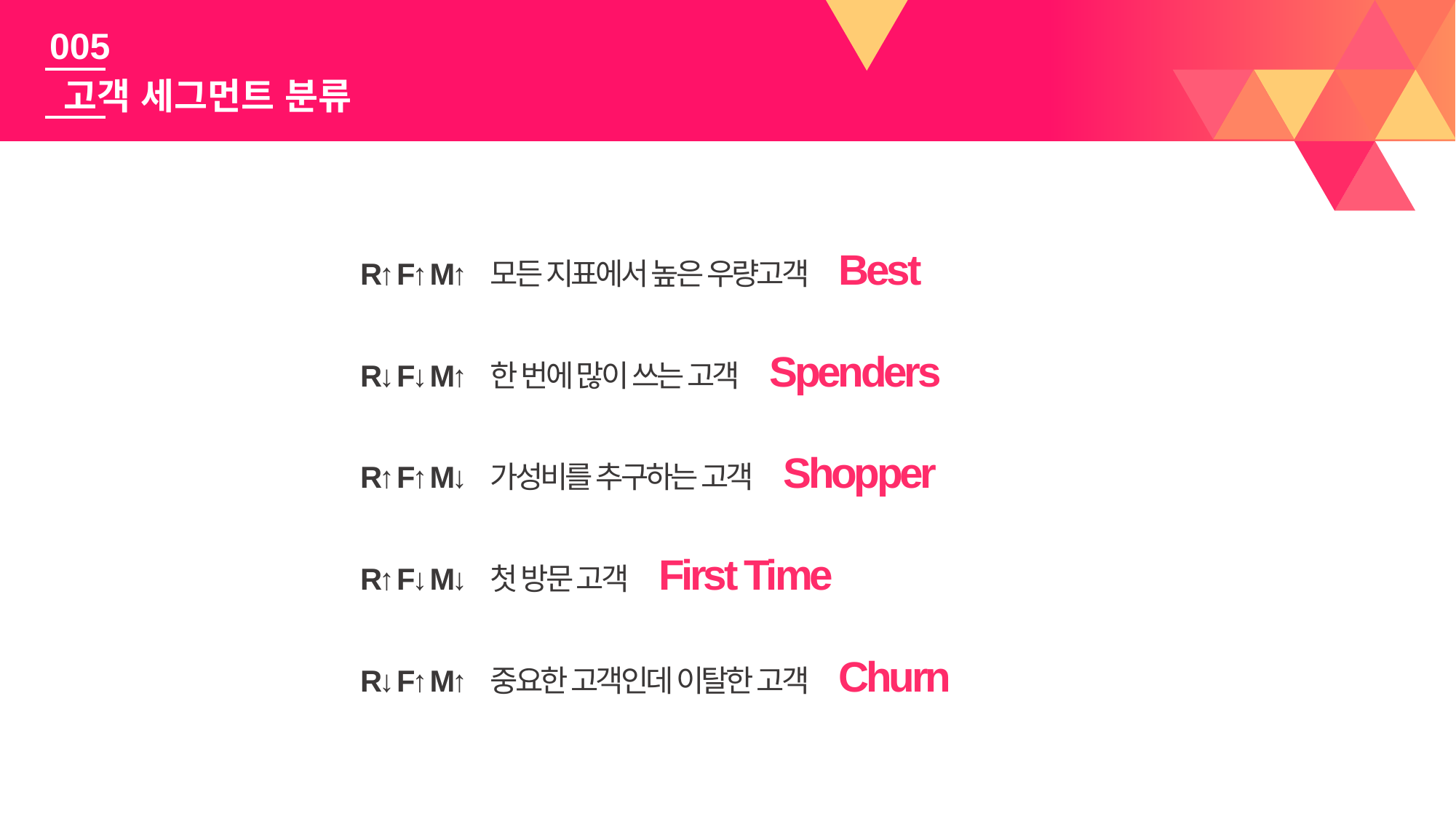

005
고객 세그먼트 분류
R↑ F↑ M↑   모든 지표에서 높은 우량고객    Best
R↓ F↓ M↑   한 번에 많이 쓰는 고객    Spenders
R↑ F↑ M↓   가성비를 추구하는 고객    Shopper
R↑ F↓ M↓   첫 방문 고객    First Time
R↓ F↑ M↑   중요한 고객인데 이탈한 고객    Churn